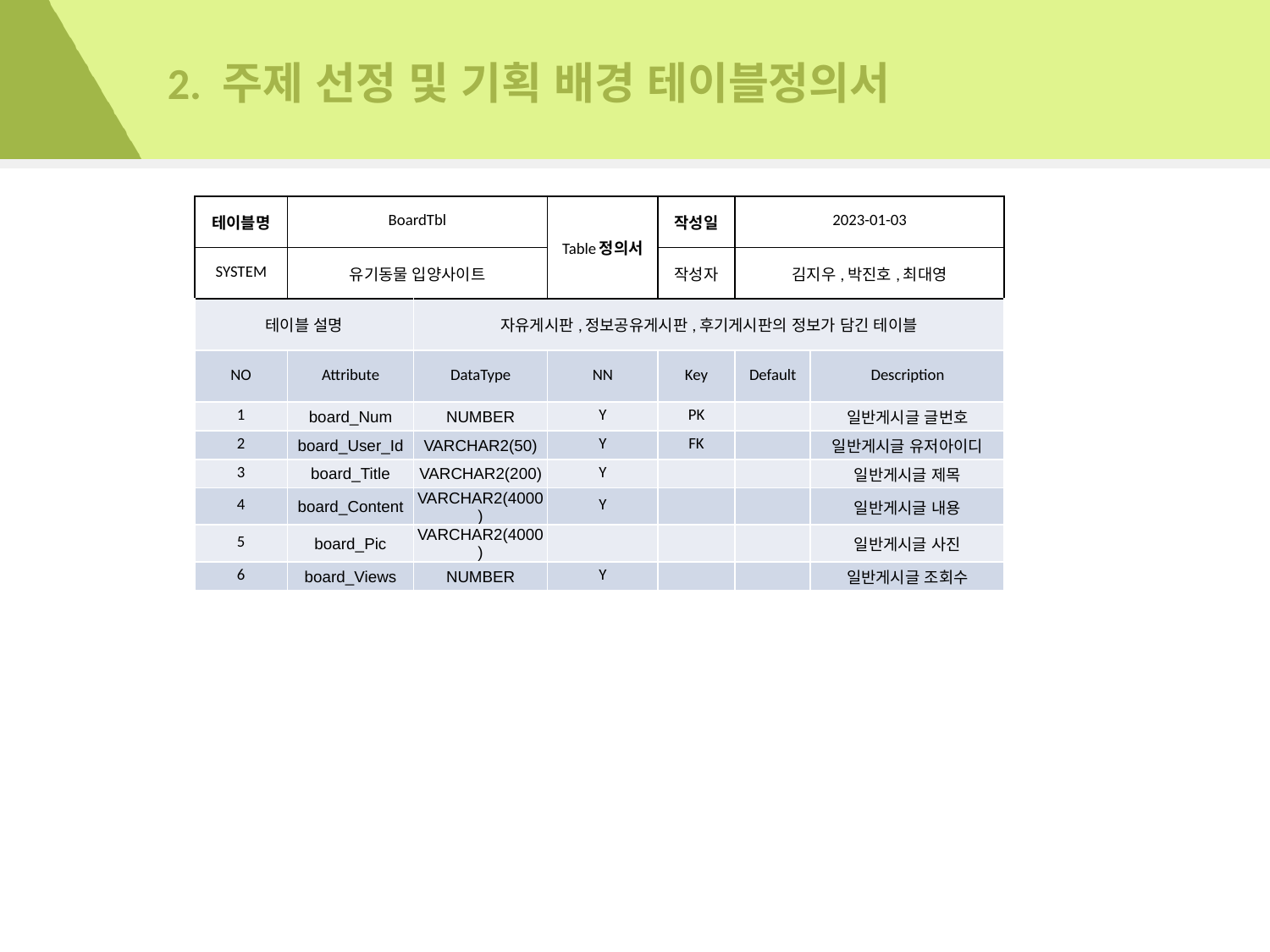

# 2. 주제 선정 및 기획 배경 테이블정의서
| 테이블명 | BoardTbl |  | Table정의서 | 작성일 | 2023-01-03 |  |
| --- | --- | --- | --- | --- | --- | --- |
| SYSTEM | 유기동물 입양사이트 |  |  | 작성자 | 김지우,박진호,최대영 |  |
| 테이블 설명 |  | 자유게시판,정보공유게시판,후기게시판의 정보가 담긴 테이블 |  |  |  |  |
| NO | Attribute | DataType | NN | Key | Default | Description |
| 1 | board\_Num | NUMBER | Y | PK |  | 일반게시글 글번호 |
| 2 | board\_User\_Id | VARCHAR2(50) | Y | FK |  | 일반게시글 유저아이디 |
| 3 | board\_Title | VARCHAR2(200) | Y |  |  | 일반게시글 제목 |
| 4 | board\_Content | VARCHAR2(4000) | Y |  |  | 일반게시글 내용 |
| 5 | board\_Pic | VARCHAR2(4000) |  |  |  | 일반게시글 사진 |
| 6 | board\_Views | NUMBER | Y |  |  | 일반게시글 조회수 |